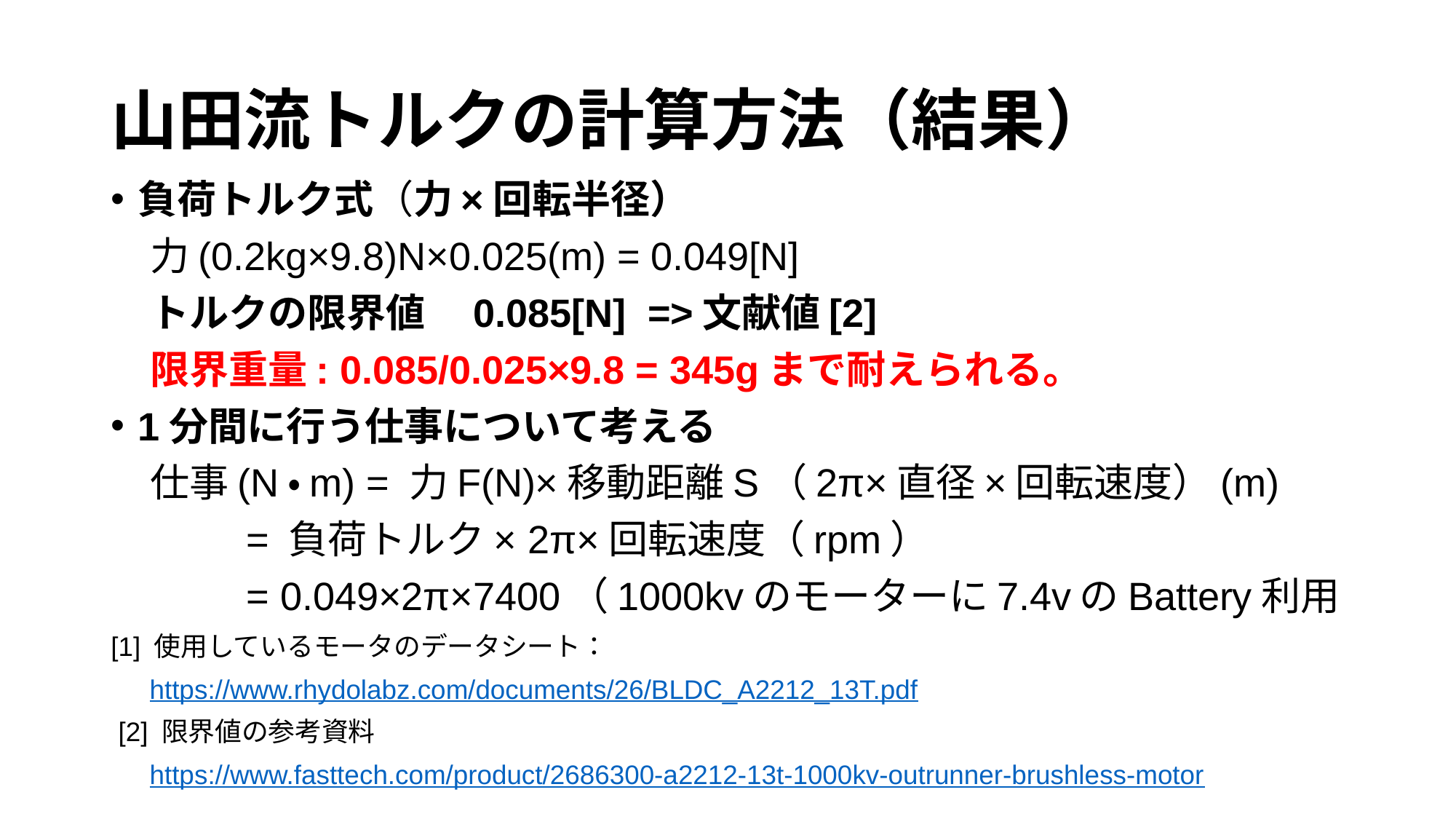

# 山田流トルクの計算方法（結果）
負荷トルク式（力×回転半径）
　力(0.2kg×9.8)N×0.025(m) = 0.049[N]
　トルクの限界値　0.085[N]  =>文献値[2]
　限界重量: 0.085/0.025×9.8 = 345gまで耐えられる。
1分間に行う仕事について考える
　仕事(N・m) = 力F(N)×移動距離S（2π×直径×回転速度）(m)
　　　 = 負荷トルク× 2π×回転速度（rpm）
　　　 = 0.049×2π×7400（1000kvのモーターに7.4vのBattery利用
[1] 使用しているモータのデータシート：
　 https://www.rhydolabz.com/documents/26/BLDC_A2212_13T.pdf
 [2] 限界値の参考資料
　 https://www.fasttech.com/product/2686300-a2212-13t-1000kv-outrunner-brushless-motor